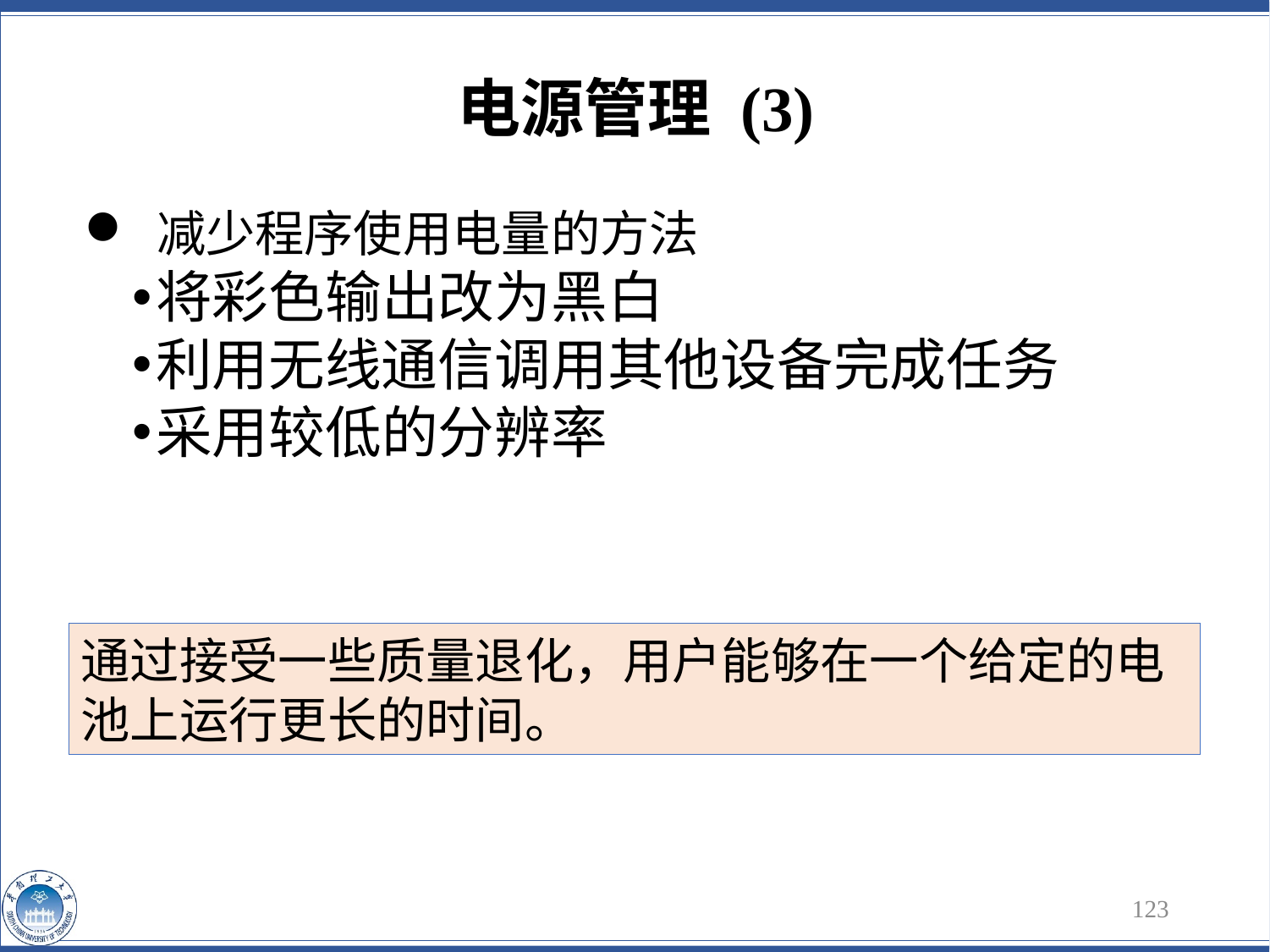

电源管理 (3)
 减少程序使用电量的方法
将彩色输出改为黑白
利用无线通信调用其他设备完成任务
采用较低的分辨率

通过接受一些质量退化，用户能够在一个给定的电池上运行更长的时间。
123